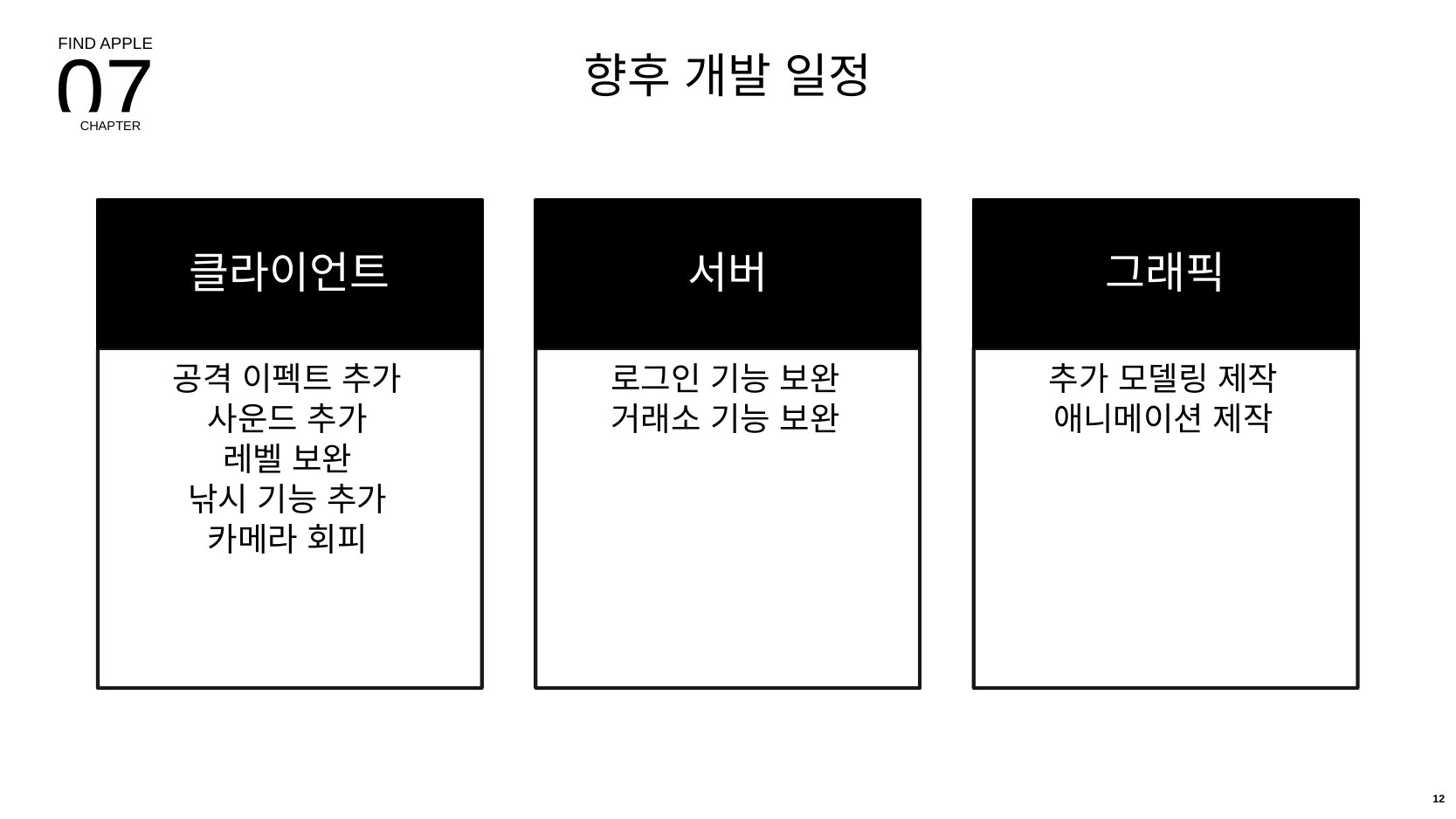

FIND APPLE

07
CHAPTER
향후 개발 일정
클라이언트
공격 이펙트 추가
사운드 추가
레벨 보완
낚시 기능 추가
카메라 회피
서버
로그인 기능 보완
거래소 기능 보완
그래픽
추가 모델링 제작
애니메이션 제작
12